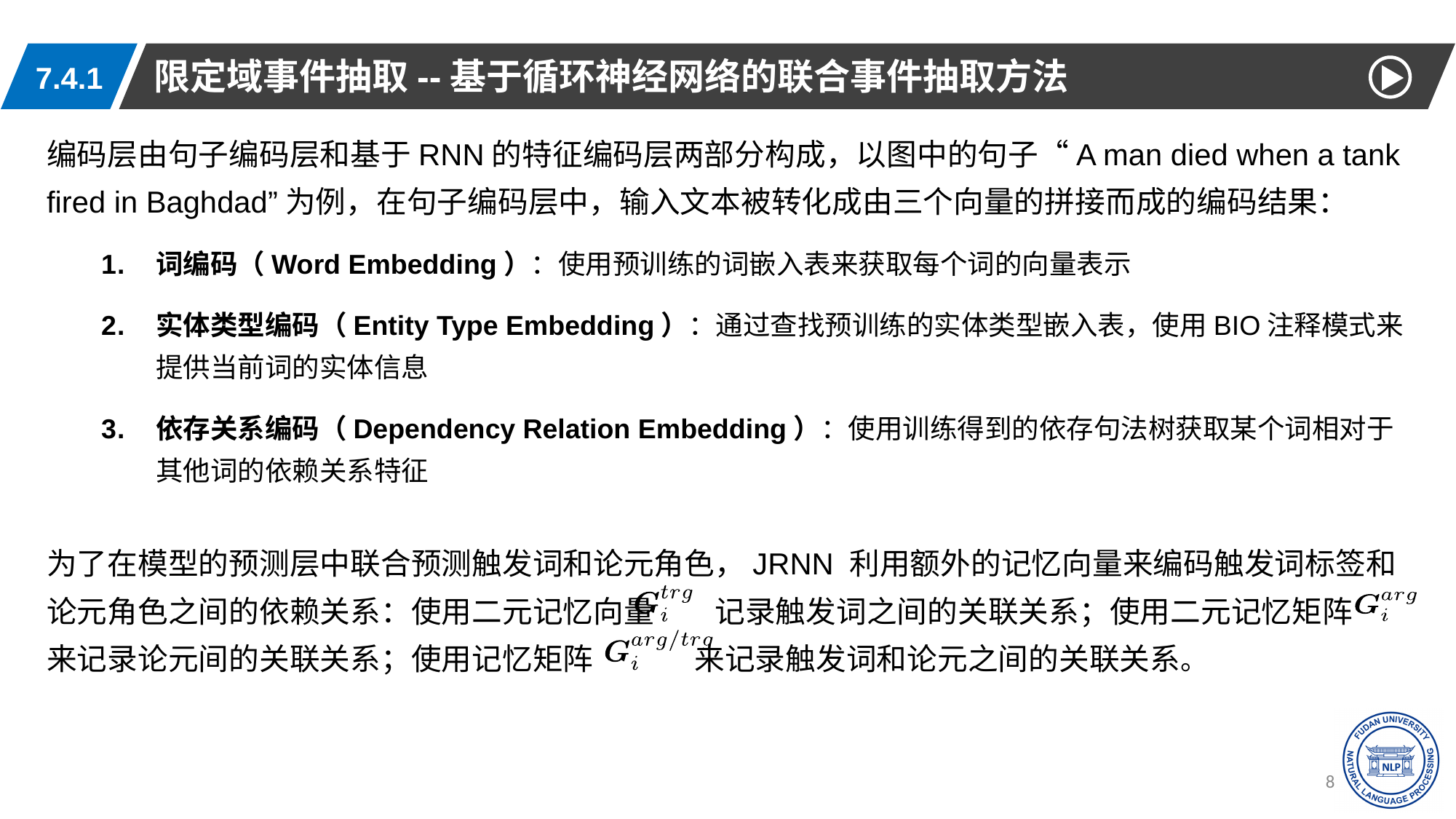

限定域事件抽取--基于循环神经网络的联合事件抽取方法
7.4.1

编码层由句子编码层和基于RNN的特征编码层两部分构成，以图中的句子“A man died when a tank fired in Baghdad”为例，在句子编码层中，输入文本被转化成由三个向量的拼接而成的编码结果：
词编码（Word Embedding）：使用预训练的词嵌入表来获取每个词的向量表示
实体类型编码（Entity Type Embedding）：通过查找预训练的实体类型嵌入表，使用BIO注释模式来提供当前词的实体信息
依存关系编码（Dependency Relation Embedding）：使用训练得到的依存句法树获取某个词相对于其他词的依赖关系特征
为了在模型的预测层中联合预测触发词和论元角色，JRNN 利用额外的记忆向量来编码触发词标签和论元角色之间的依赖关系：使用二元记忆向量         记录触发词之间的关联关系；使用二元记忆矩阵           来记录论元间的关联关系；使用记忆矩阵               来记录触发词和论元之间的关联关系。

86